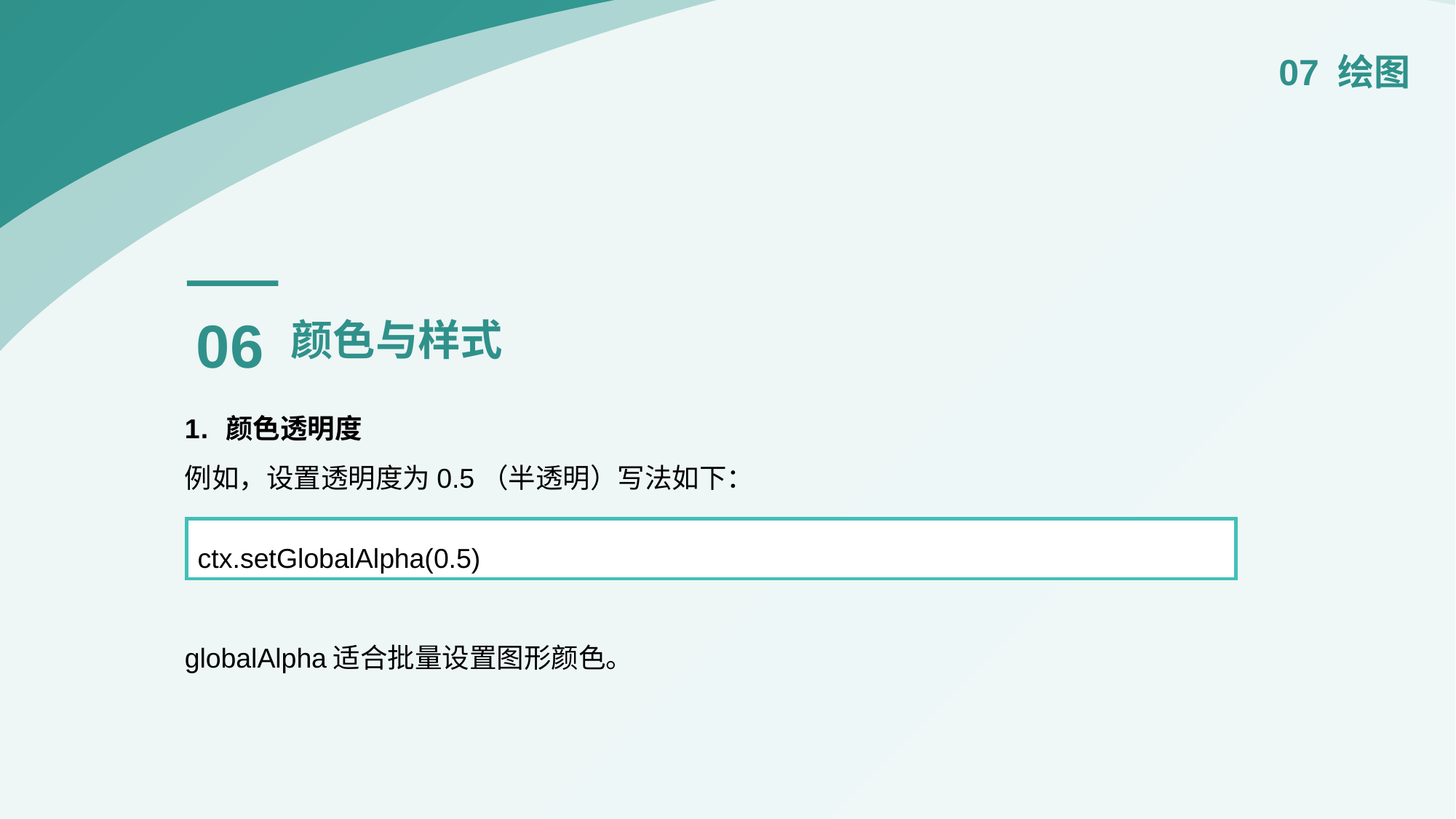

07 绘图
06

颜色与样式
颜色透明度
例如，设置透明度为0.5（半透明）写法如下：

globalAlpha适合批量设置图形颜色。
ctx.setGlobalAlpha(0.5)